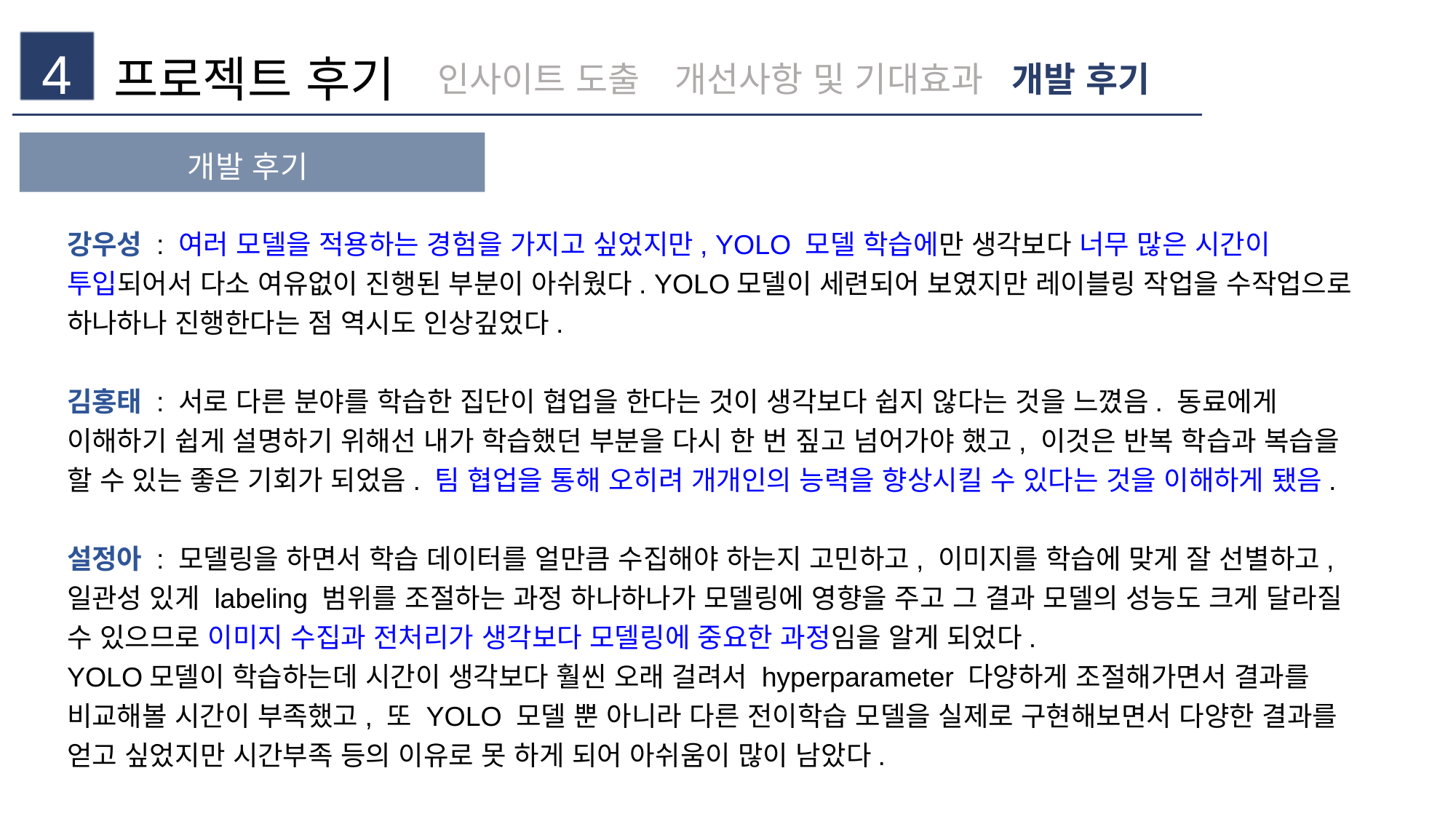

프로젝트 후기
인사이트 도출
개선사항 및 기대효과
개발 후기
4
개발 후기
강우성 : 여러 모델을 적용하는 경험을 가지고 싶었지만, YOLO 모델 학습에만 생각보다 너무 많은 시간이 투입되어서 다소 여유없이 진행된 부분이 아쉬웠다. YOLO모델이 세련되어 보였지만 레이블링 작업을 수작업으로 하나하나 진행한다는 점 역시도 인상깊었다.

김홍태 : 서로 다른 분야를 학습한 집단이 협업을 한다는 것이 생각보다 쉽지 않다는 것을 느꼈음. 동료에게 이해하기 쉽게 설명하기 위해선 내가 학습했던 부분을 다시 한 번 짚고 넘어가야 했고, 이것은 반복 학습과 복습을 할 수 있는 좋은 기회가 되었음. 팀 협업을 통해 오히려 개개인의 능력을 향상시킬 수 있다는 것을 이해하게 됐음.

설정아 : 모델링을 하면서 학습 데이터를 얼만큼 수집해야 하는지 고민하고, 이미지를 학습에 맞게 잘 선별하고, 일관성 있게 labeling 범위를 조절하는 과정 하나하나가 모델링에 영향을 주고 그 결과 모델의 성능도 크게 달라질 수 있으므로 이미지 수집과 전처리가 생각보다 모델링에 중요한 과정임을 알게 되었다.
YOLO모델이 학습하는데 시간이 생각보다 훨씬 오래 걸려서 hyperparameter 다양하게 조절해가면서 결과를 비교해볼 시간이 부족했고, 또 YOLO 모델 뿐 아니라 다른 전이학습 모델을 실제로 구현해보면서 다양한 결과를 얻고 싶었지만 시간부족 등의 이유로 못 하게 되어 아쉬움이 많이 남았다.